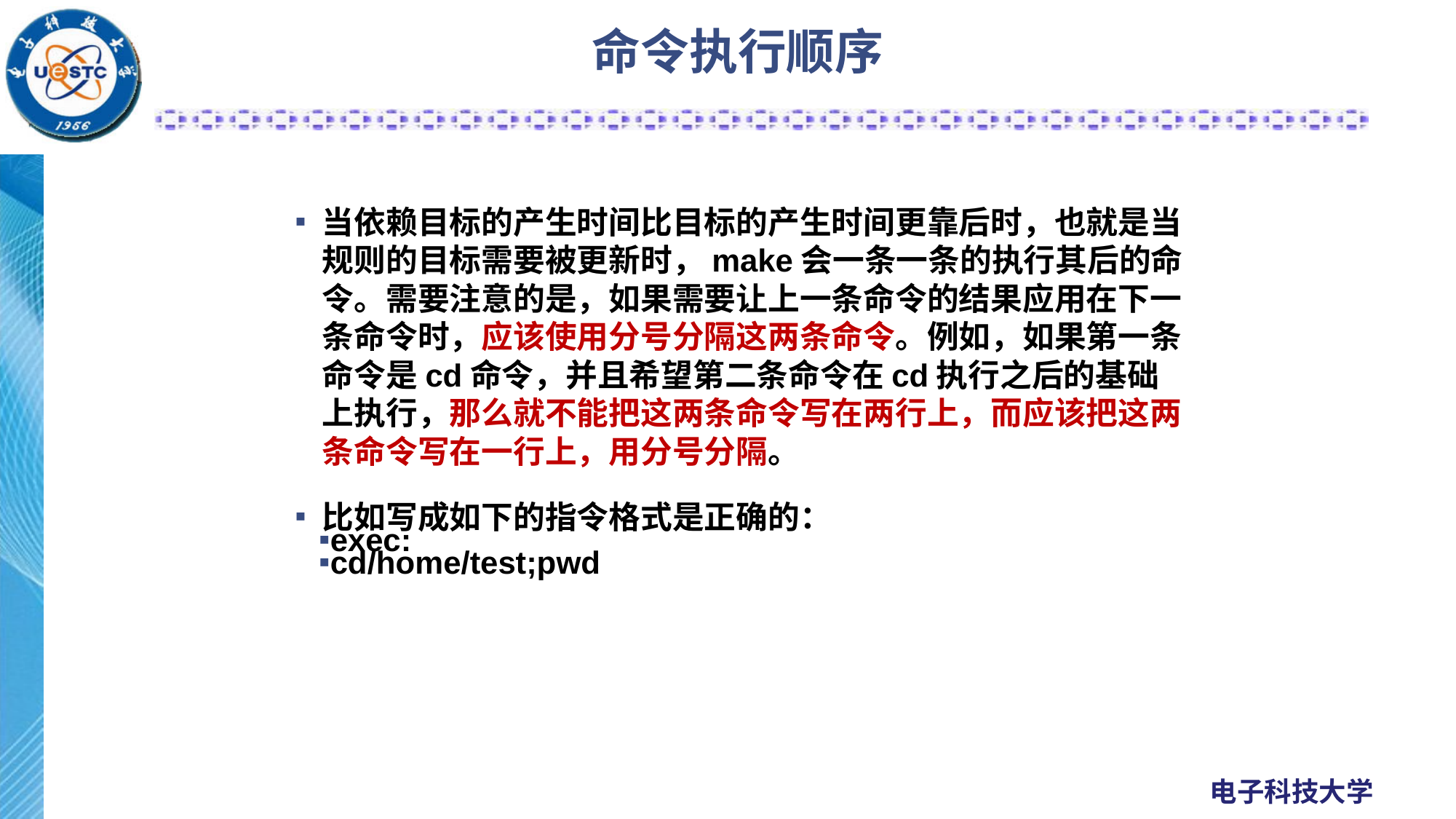

# 命令执行顺序
当依赖目标的产生时间比目标的产生时间更靠后时，也就是当规则的目标需要被更新时，make会一条一条的执行其后的命令。需要注意的是，如果需要让上一条命令的结果应用在下一条命令时，应该使用分号分隔这两条命令。例如，如果第一条命令是cd命令，并且希望第二条命令在cd执行之后的基础上执行，那么就不能把这两条命令写在两行上，而应该把这两条命令写在一行上，用分号分隔。
比如写成如下的指令格式是正确的：
exec:
cd/home/test;pwd